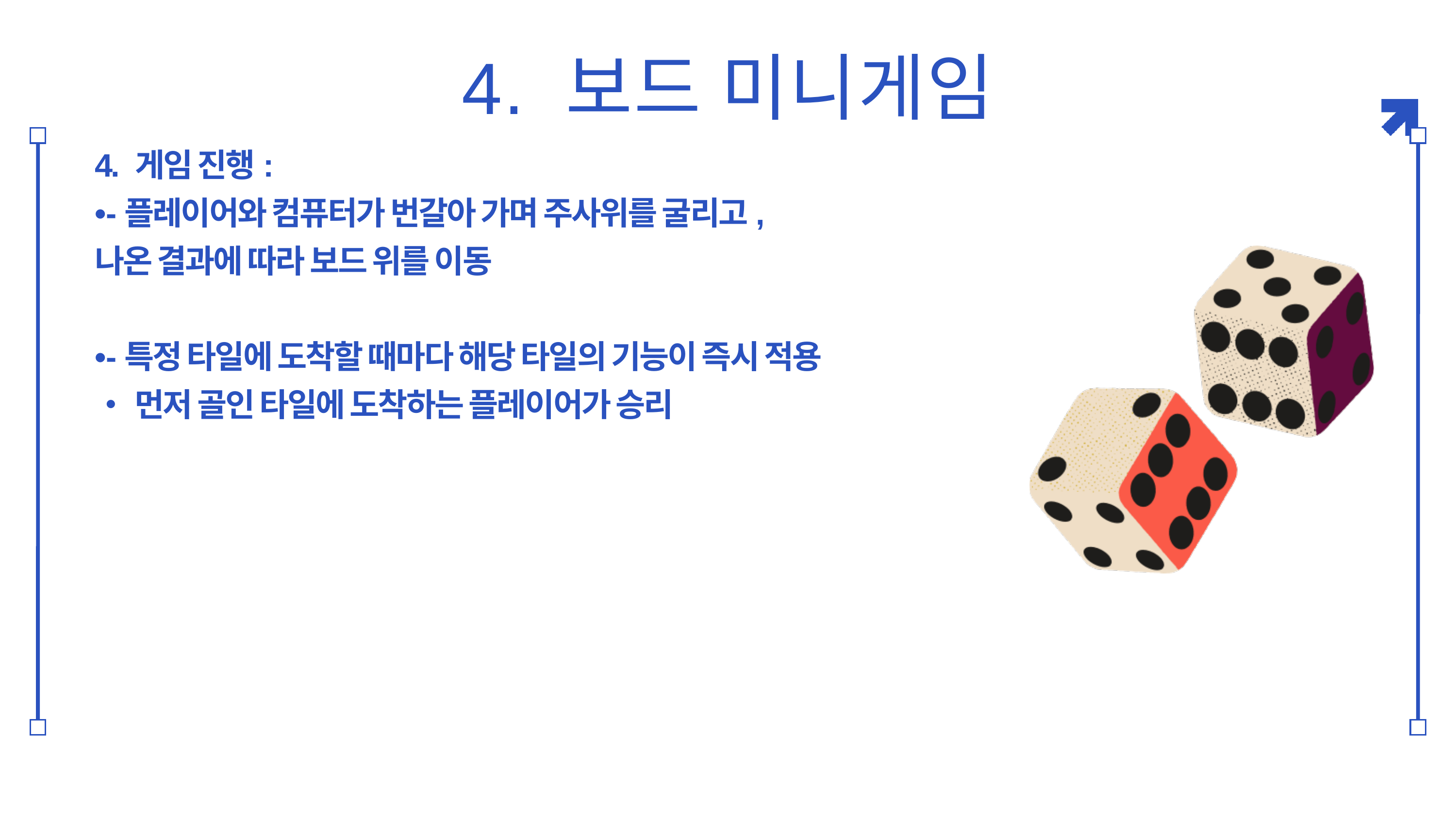

4. 보드 미니게임

4. 게임 진행:
•-플레이어와 컴퓨터가 번갈아 가며 주사위를 굴리고, 나온 결과에 따라 보드 위를 이동

•-특정 타일에 도착할 때마다 해당 타일의 기능이 즉시 적용
•먼저 골인 타일에 도착하는 플레이어가 승리